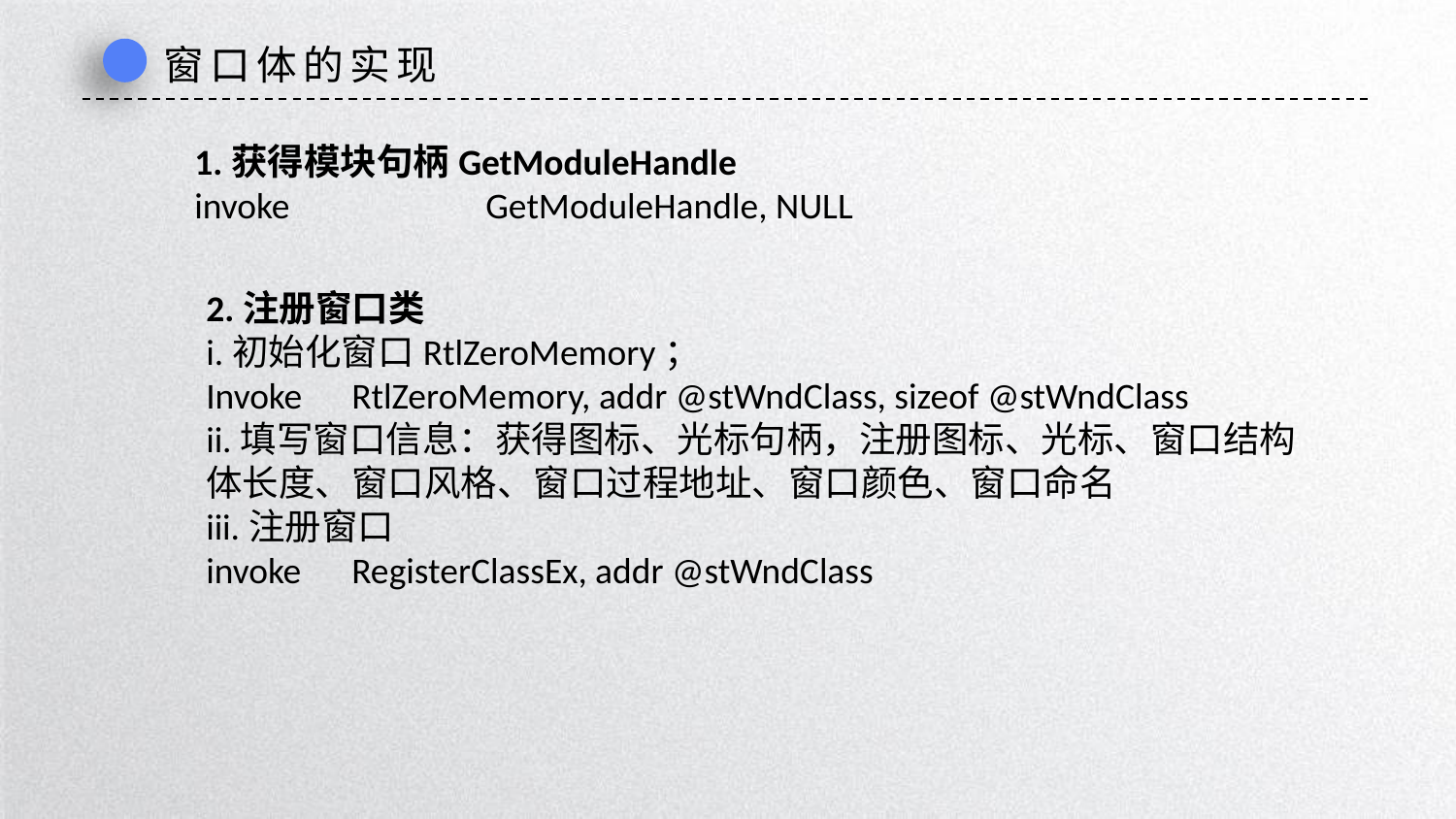

窗口体的实现

1.获得模块句柄GetModuleHandle
invoke		GetModuleHandle, NULL
2.注册窗口类
i.初始化窗口RtlZeroMemory；
Invoke	RtlZeroMemory, addr @stWndClass, sizeof @stWndClass
ii.填写窗口信息：获得图标、光标句柄，注册图标、光标、窗口结构体长度、窗口风格、窗口过程地址、窗口颜色、窗口命名
iii.注册窗口
invoke	RegisterClassEx, addr @stWndClass

延时符